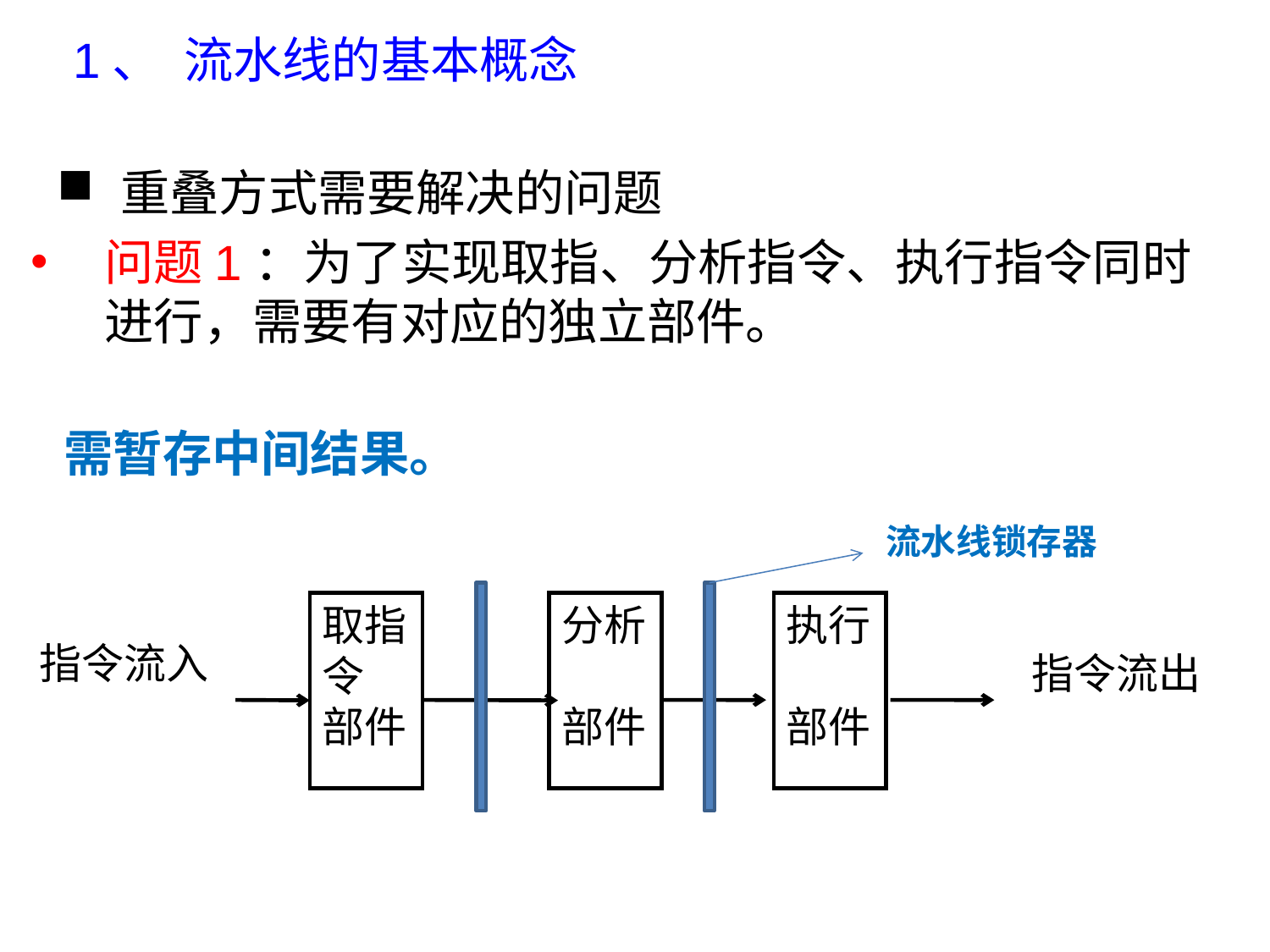

1、  流水线的基本概念
重叠方式需要解决的问题
问题1：为了实现取指、分析指令、执行指令同时进行，需要有对应的独立部件。
需暂存中间结果。
流水线锁存器

取指
令
部件

分析

部件

执行

部件

指令流入
 指令流出

12
12